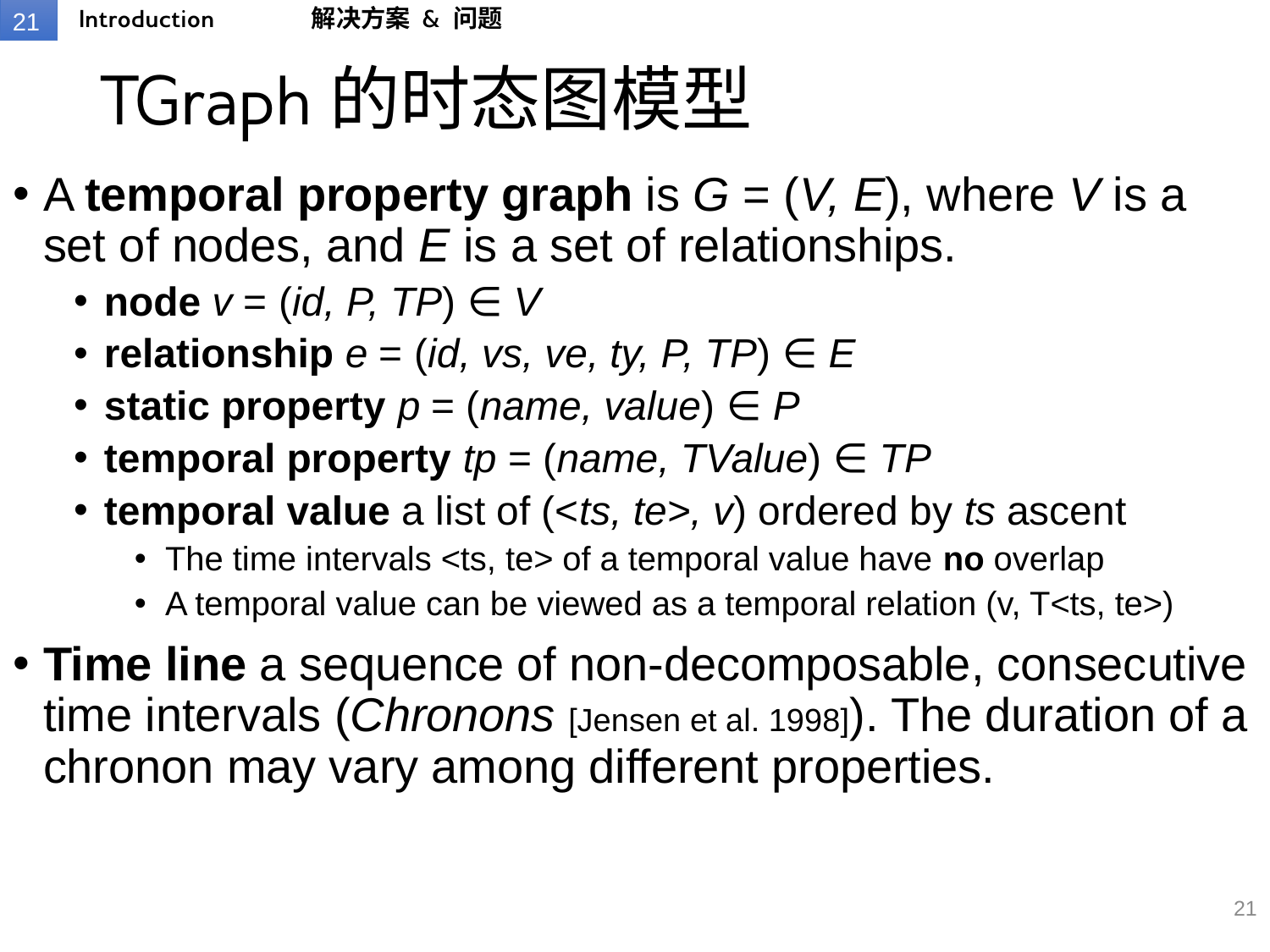

Introduction
解决方案 & 问题
# TGraph的时态图模型
A temporal property graph is G = (V, E), where V is a set of nodes, and E is a set of relationships.
node v = (id, P, TP) ∈ V
relationship e = (id, vs, ve, ty, P, TP) ∈ E
static property p = (name, value) ∈ P
temporal property tp = (name, TValue) ∈ TP
temporal value a list of (<ts, te>, v) ordered by ts ascent
The time intervals <ts, te> of a temporal value have no overlap
A temporal value can be viewed as a temporal relation (v, T<ts, te>)
Time line a sequence of non-decomposable, consecutive time intervals (Chronons [Jensen et al. 1998]). The duration of a chronon may vary among different properties.
21